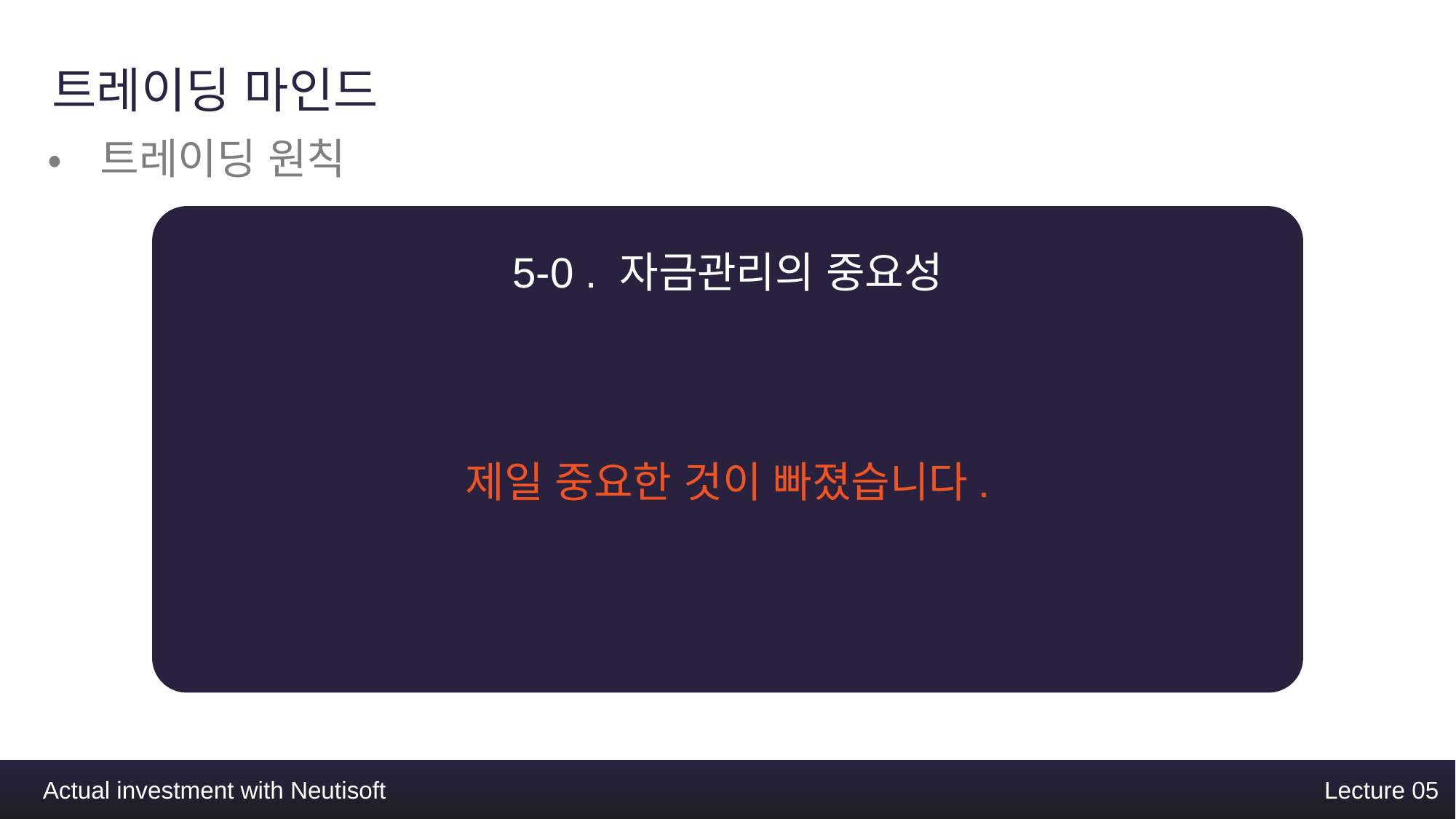

트레이딩 마인드
•트레이딩 원칙

5-0 . 자금관리의 중요성
제일 중요한 것이 빠졌습니다.

Actual investment with Neutisoft
Lecture 05